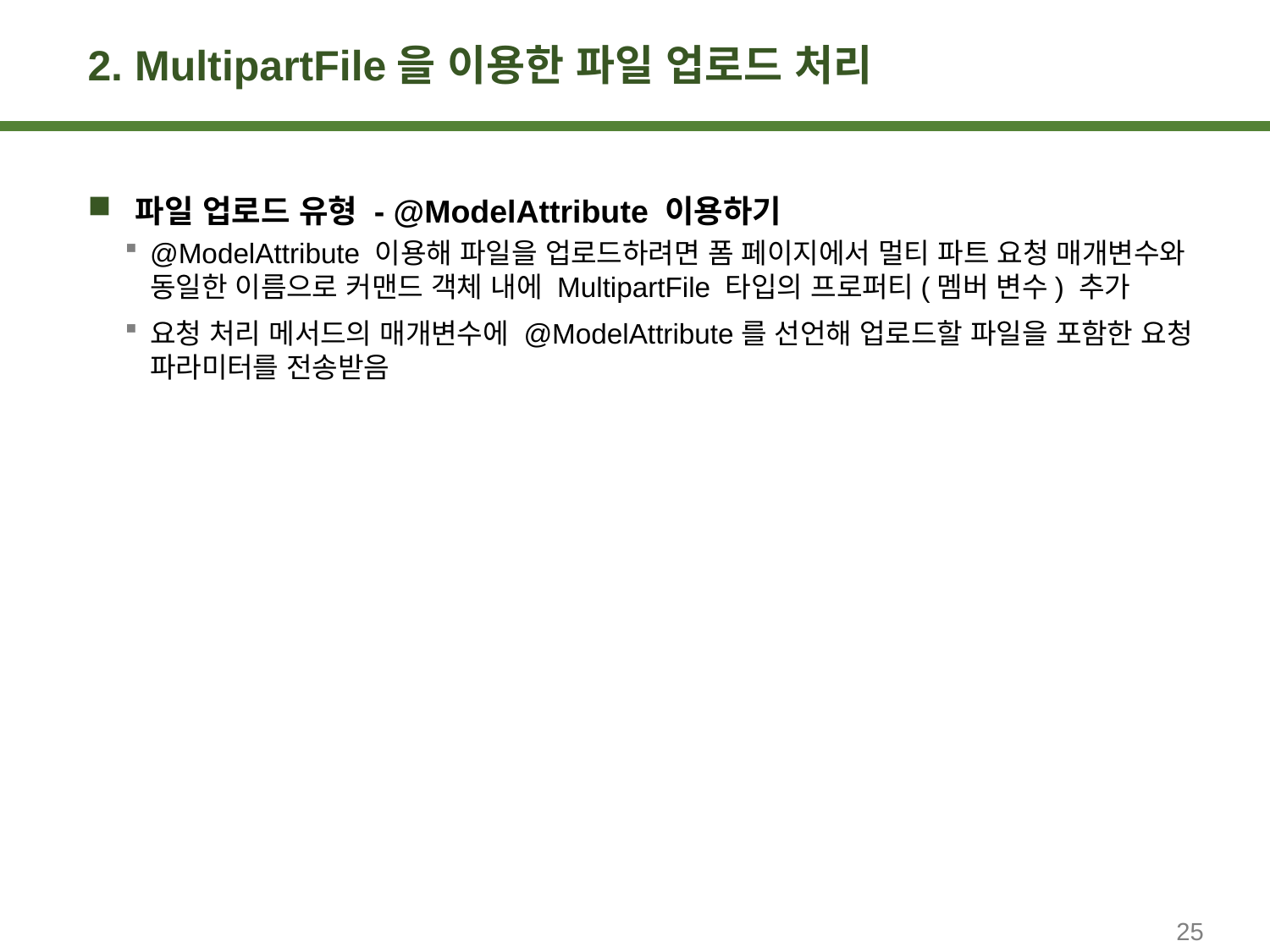

# 2. MultipartFile을 이용한 파일 업로드 처리
파일 업로드 유형 - @ModelAttribute 이용하기
@ModelAttribute 이용해 파일을 업로드하려면 폼 페이지에서 멀티 파트 요청 매개변수와 동일한 이름으로 커맨드 객체 내에 MultipartFile 타입의 프로퍼티(멤버 변수) 추가
요청 처리 메서드의 매개변수에 @ModelAttribute를 선언해 업로드할 파일을 포함한 요청 파라미터를 전송받음